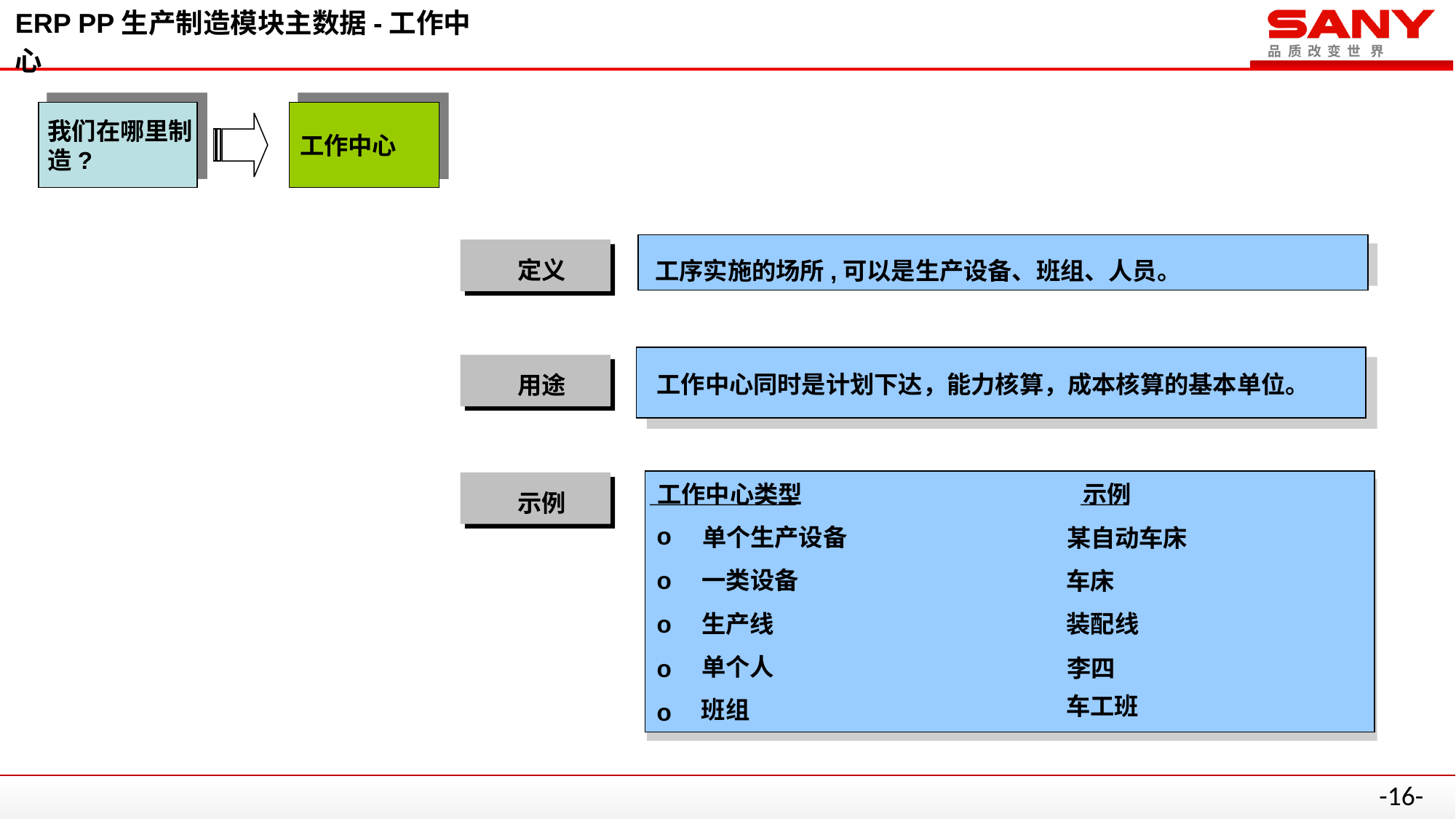

# ERP PP生产制造模块主数据-工作中心

我们在哪里制造?
工作中心

在工厂中执行工序或作业的地点成为工作中心。
定义
工序实施的场所,可以是生产设备、班组、人员。
定义

工作中心用于
工艺路线、网络、检查计划和维护任务清单中。也
工作中心同时是计划下达，能力核算，成本核算的基本单位。
用途
用途
可用作统计计算的能力集合。

工作中心类型
示例

示例
工作中心类型
示例
示例

o
单个生产设备
某自动车床
o
自动车床
o
一类设备
车床
o

车床厂
装配线
生产线
o
o

装配线
单个人
o
李四
o

John Doe
车工班
班组
o
o